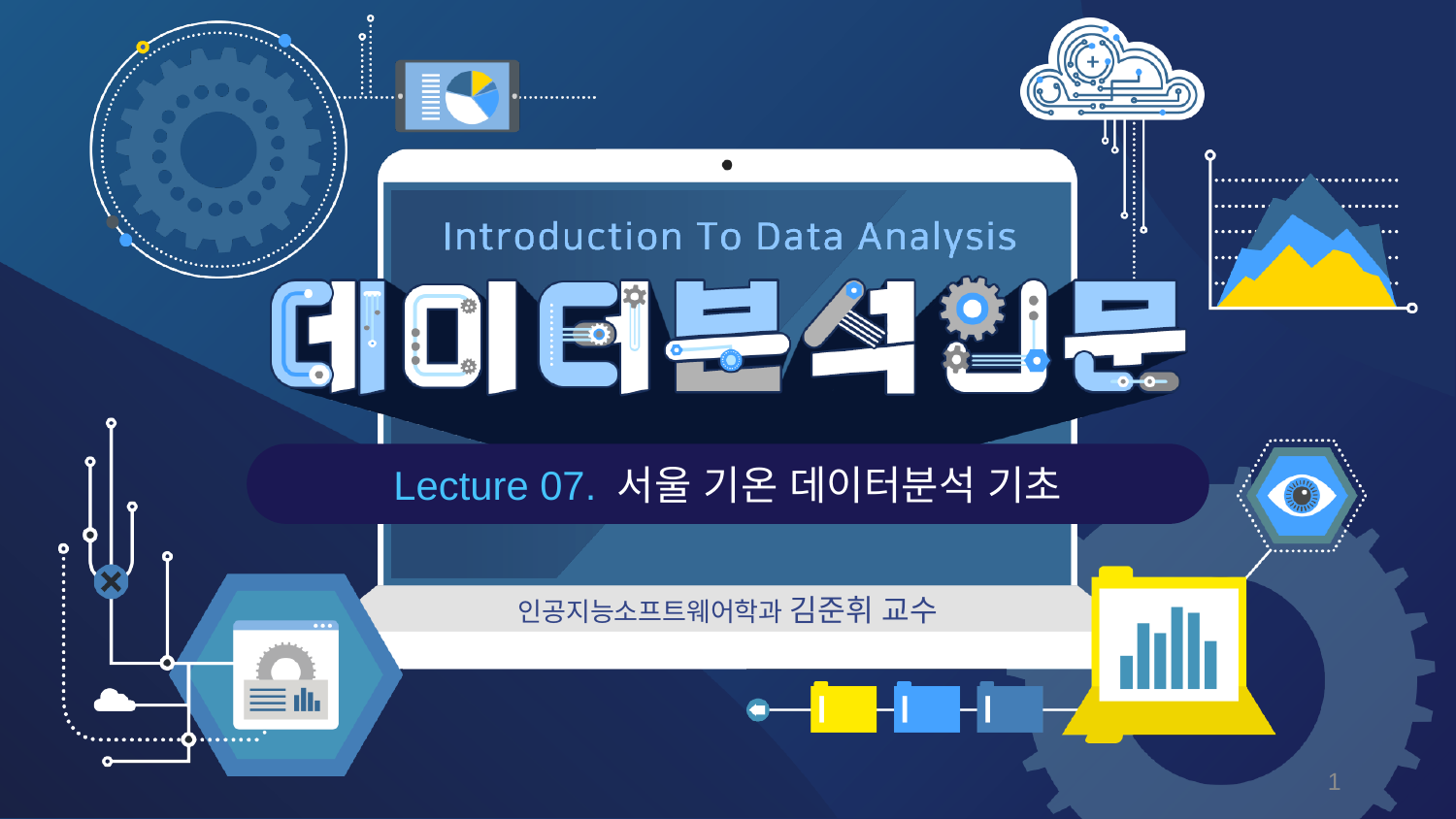

Lecture 07. 서울 기온 데이터분석 기초
인공지능소프트웨어학과 김준휘 교수